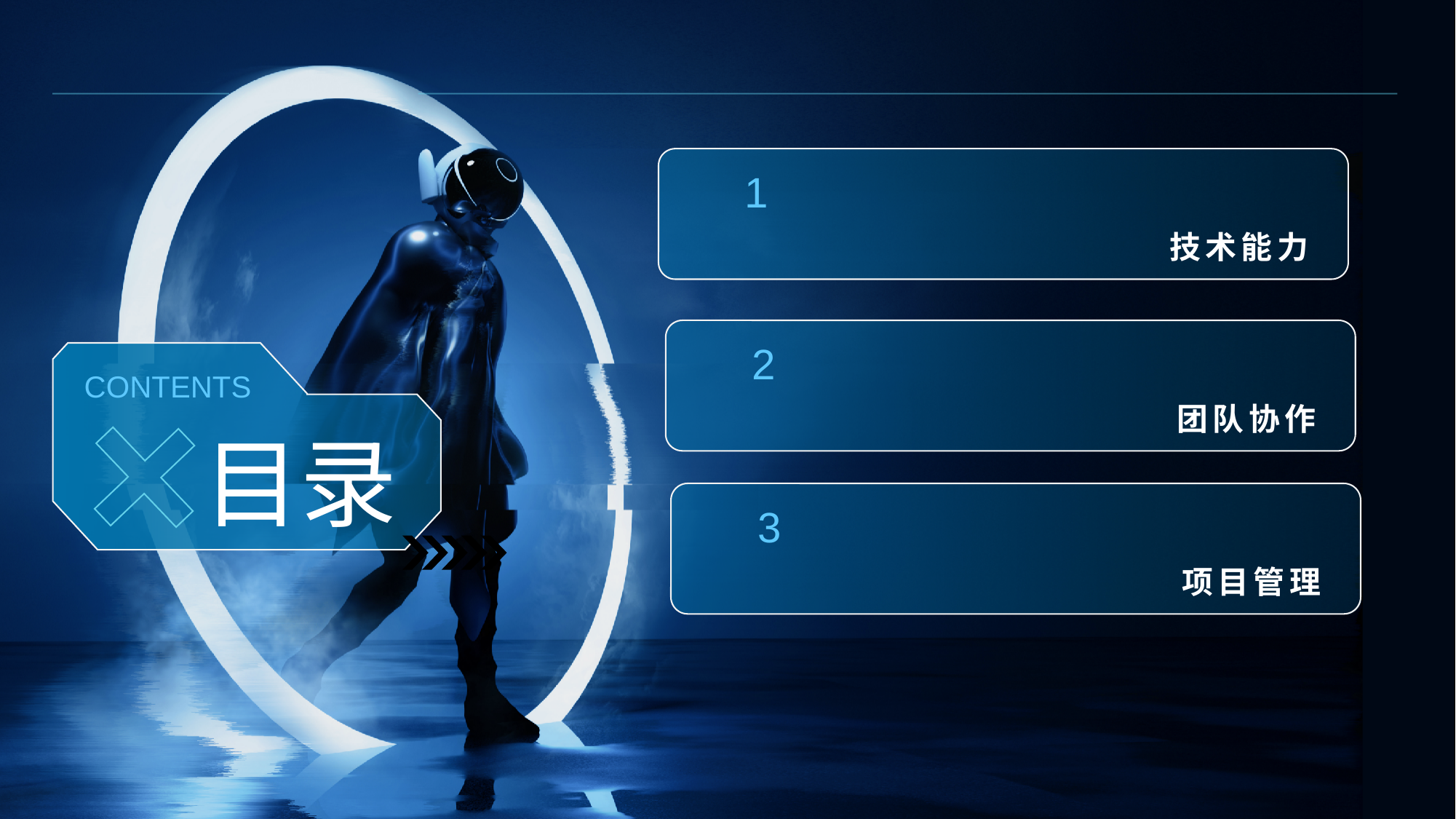

1
技术能力

2
团队协作
CONTENTS
目录

3
项目管理